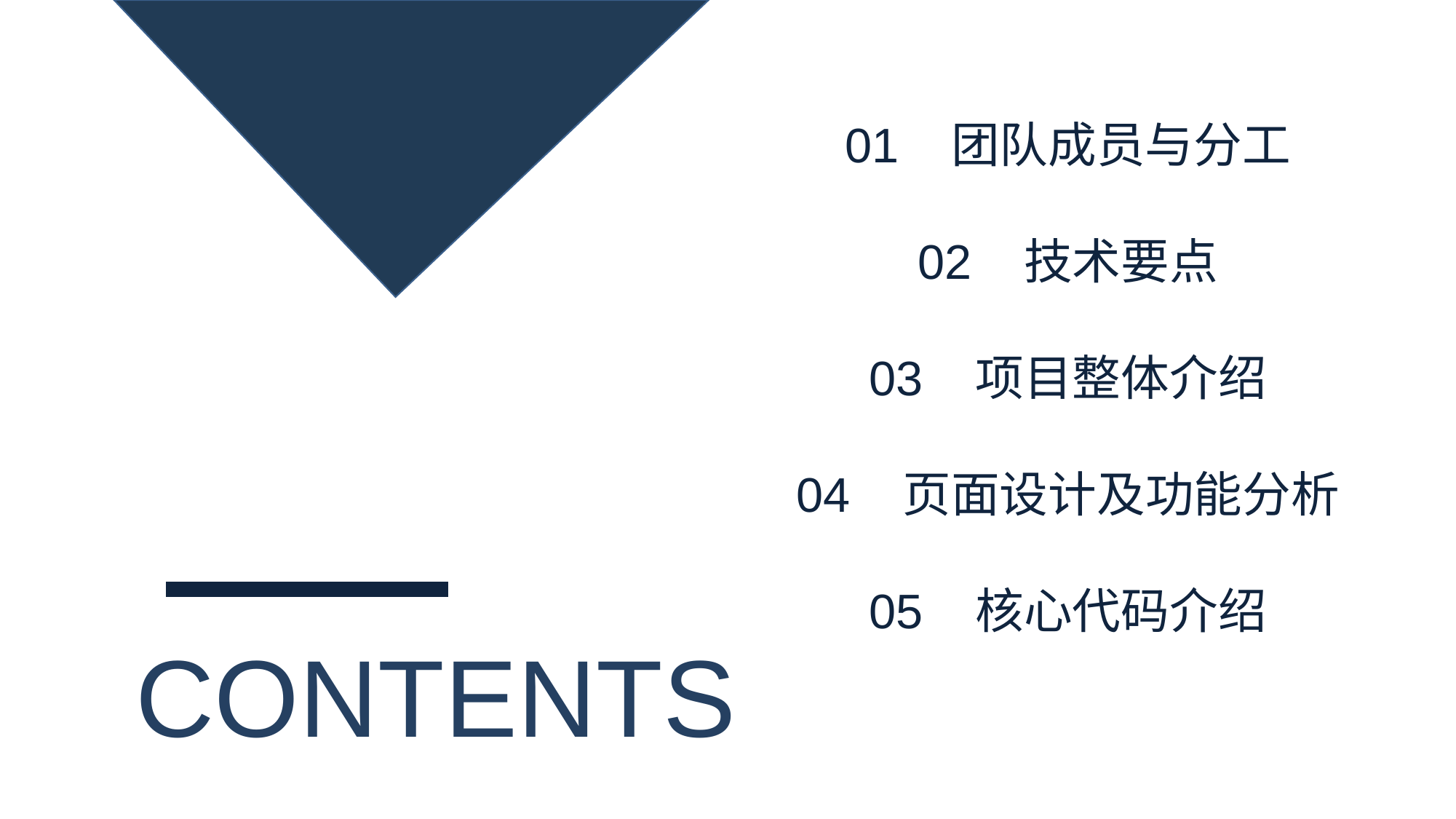

01   团队成员与分工
02   技术要点
03   项目整体介绍
04   页面设计及功能分析
05   核心代码介绍
# CONTENTS